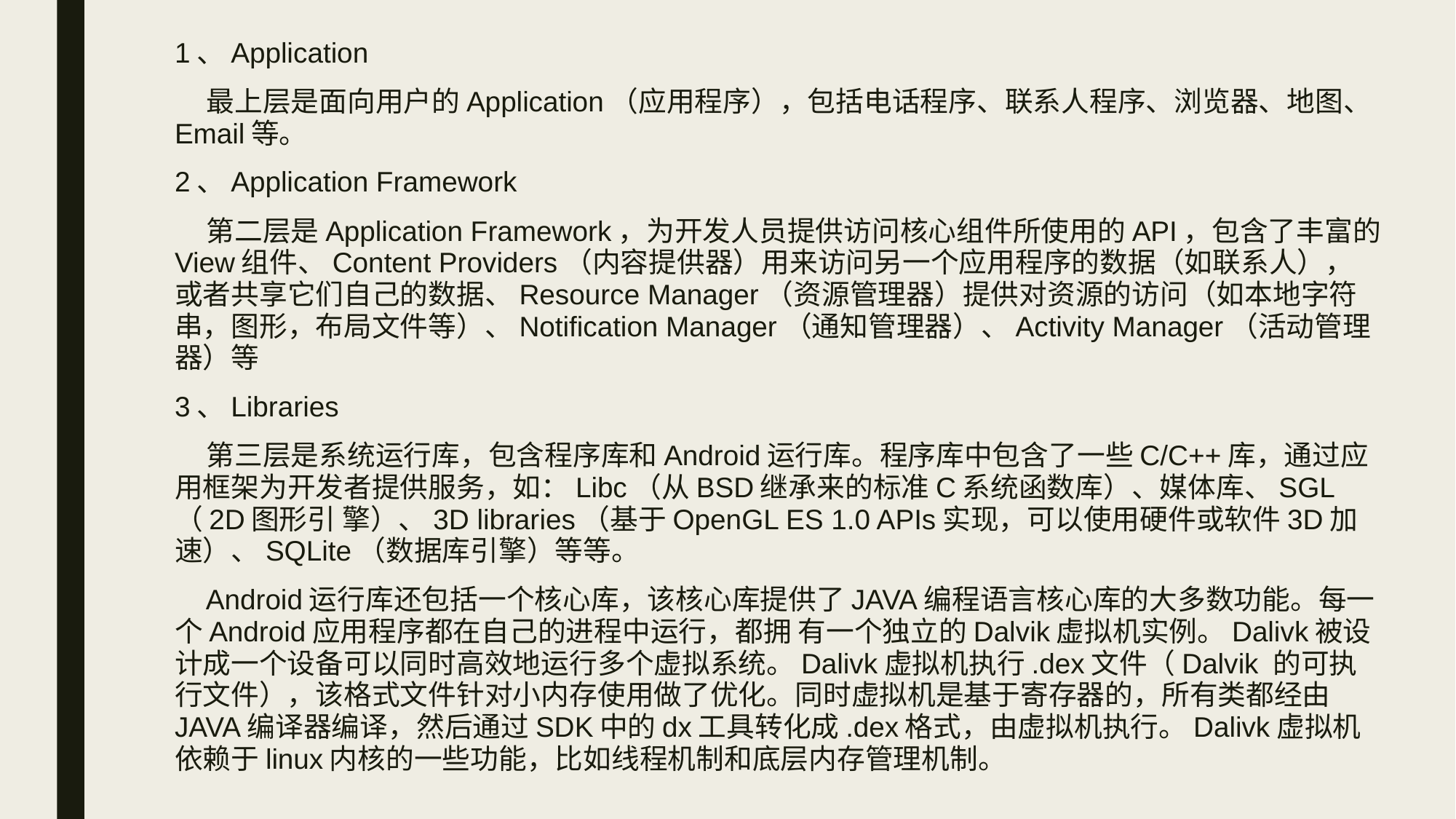

1、Application
    最上层是面向用户的Application（应用程序），包括电话程序、联系人程序、浏览器、地图、Email等。
2、Application Framework
    第二层是Application Framework，为开发人员提供访问核心组件所使用的API，包含了丰富的View组件、Content Providers（内容提供器）用来访问另一个应用程序的数据（如联系人），或者共享它们自己的数据、Resource Manager（资源管理器）提供对资源的访问（如本地字符串，图形，布局文件等）、Notification Manager（通知管理器）、Activity Manager（活动管理器）等
3、Libraries
    第三层是系统运行库，包含程序库和Android运行库。程序库中包含了一些C/C++库，通过应用框架为开发者提供服务，如：Libc（从BSD继承来的标准C系统函数库）、媒体库、SGL（2D图形引 擎）、3D libraries（基于OpenGL ES 1.0 APIs实现，可以使用硬件或软件3D加速）、SQLite（数据库引擎）等等。
    Android运行库还包括一个核心库，该核心库提供了JAVA编程语言核心库的大多数功能。每一个Android应用程序都在自己的进程中运行，都拥 有一个独立的Dalvik虚拟机实例。Dalivk被设计成一个设备可以同时高效地运行多个虚拟系统。Dalivk虚拟机执行.dex文件（Dalvik 的可执行文件），该格式文件针对小内存使用做了优化。同时虚拟机是基于寄存器的，所有类都经由JAVA编译器编译，然后通过SDK中的dx工具转化成.dex格式，由虚拟机执行。Dalivk虚拟机依赖于linux内核的一些功能，比如线程机制和底层内存管理机制。